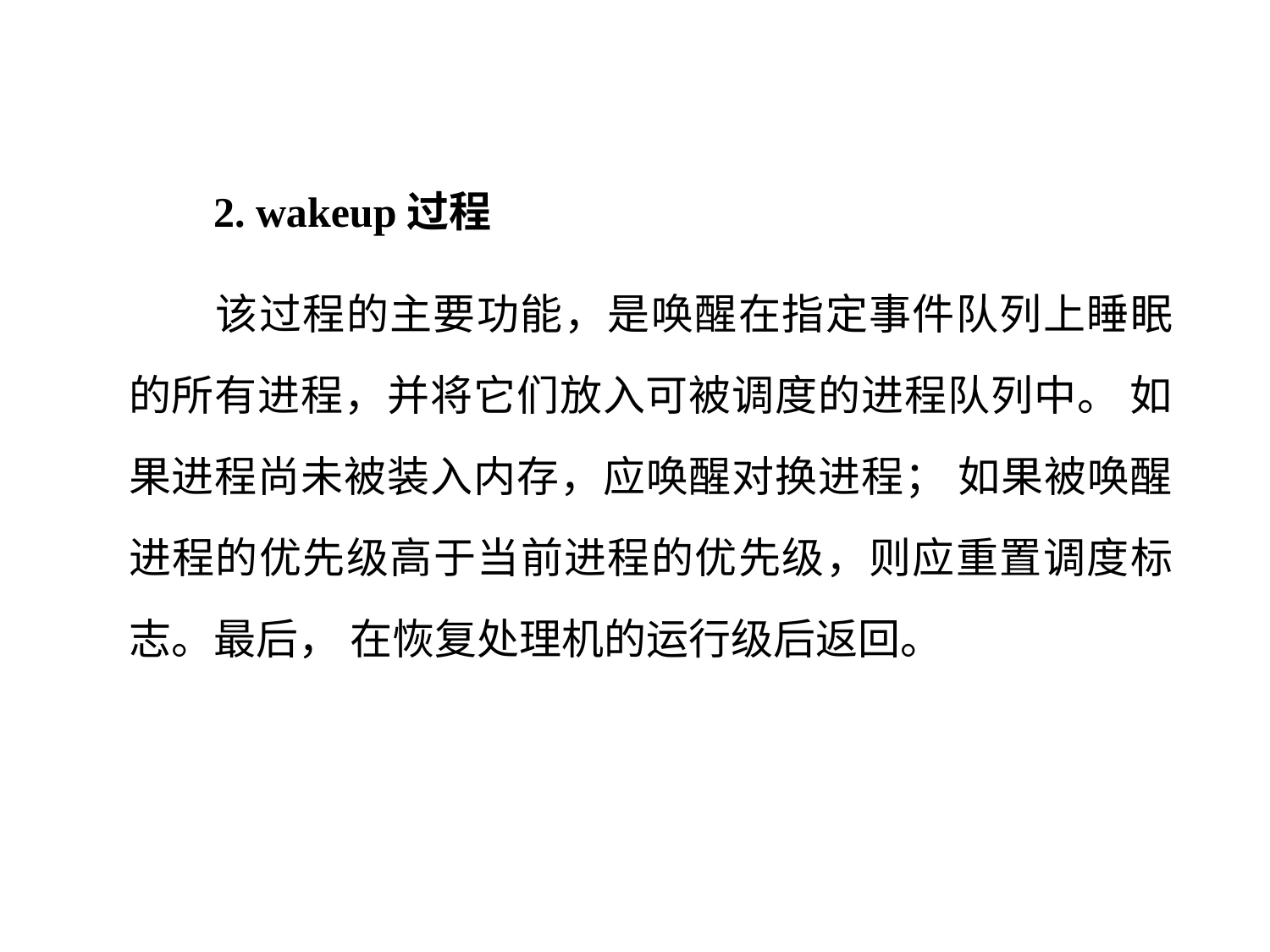

2. wakeup过程
       该过程的主要功能，是唤醒在指定事件队列上睡眠的所有进程，并将它们放入可被调度的进程队列中。 如果进程尚未被装入内存，应唤醒对换进程； 如果被唤醒进程的优先级高于当前进程的优先级，则应重置调度标志。最后， 在恢复处理机的运行级后返回。